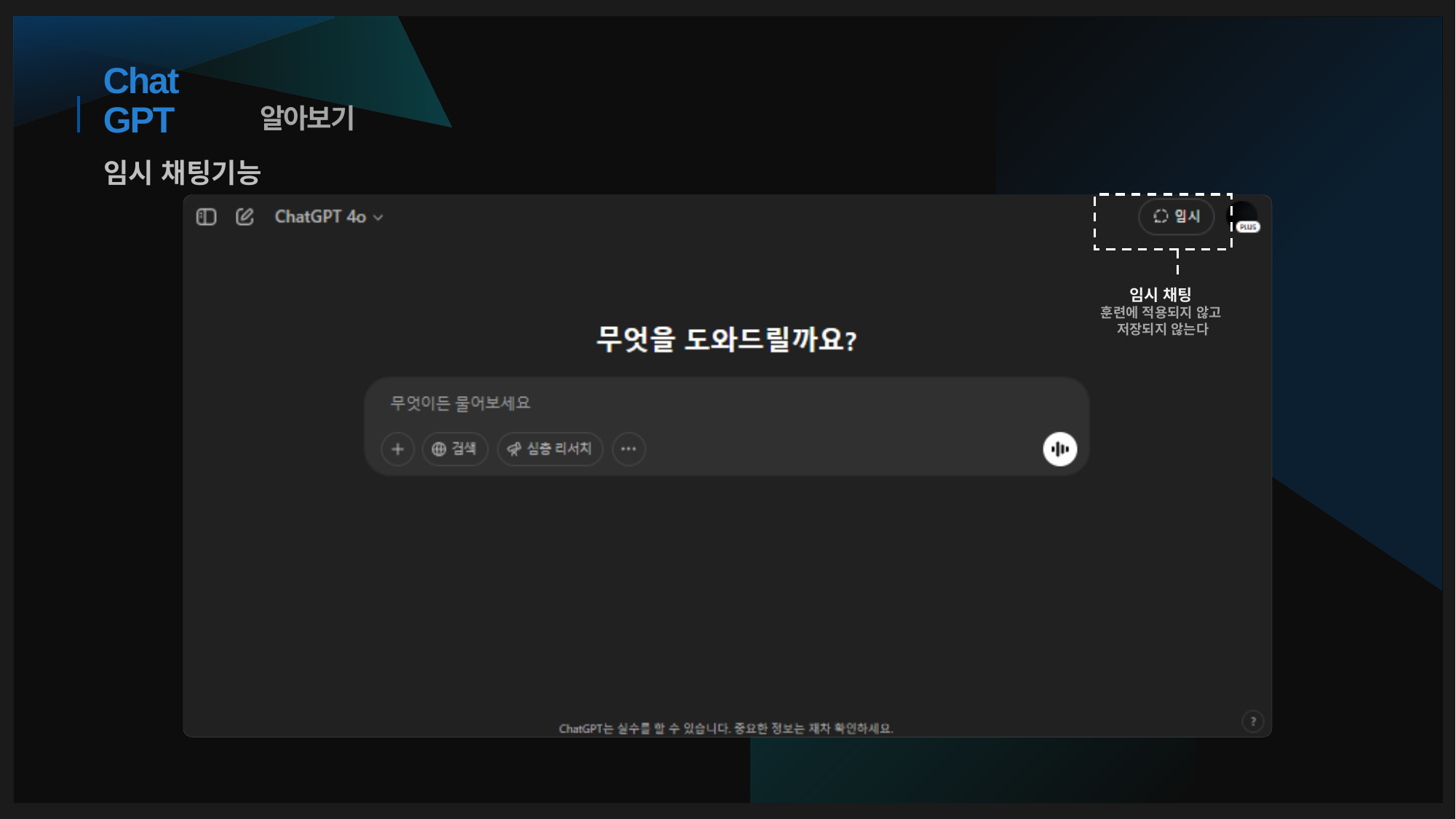

알아보기
# Chat GPT
임시 채팅기능

임시 채팅
훈련에 적용되지 않고
저장되지 않는다

무료 모델